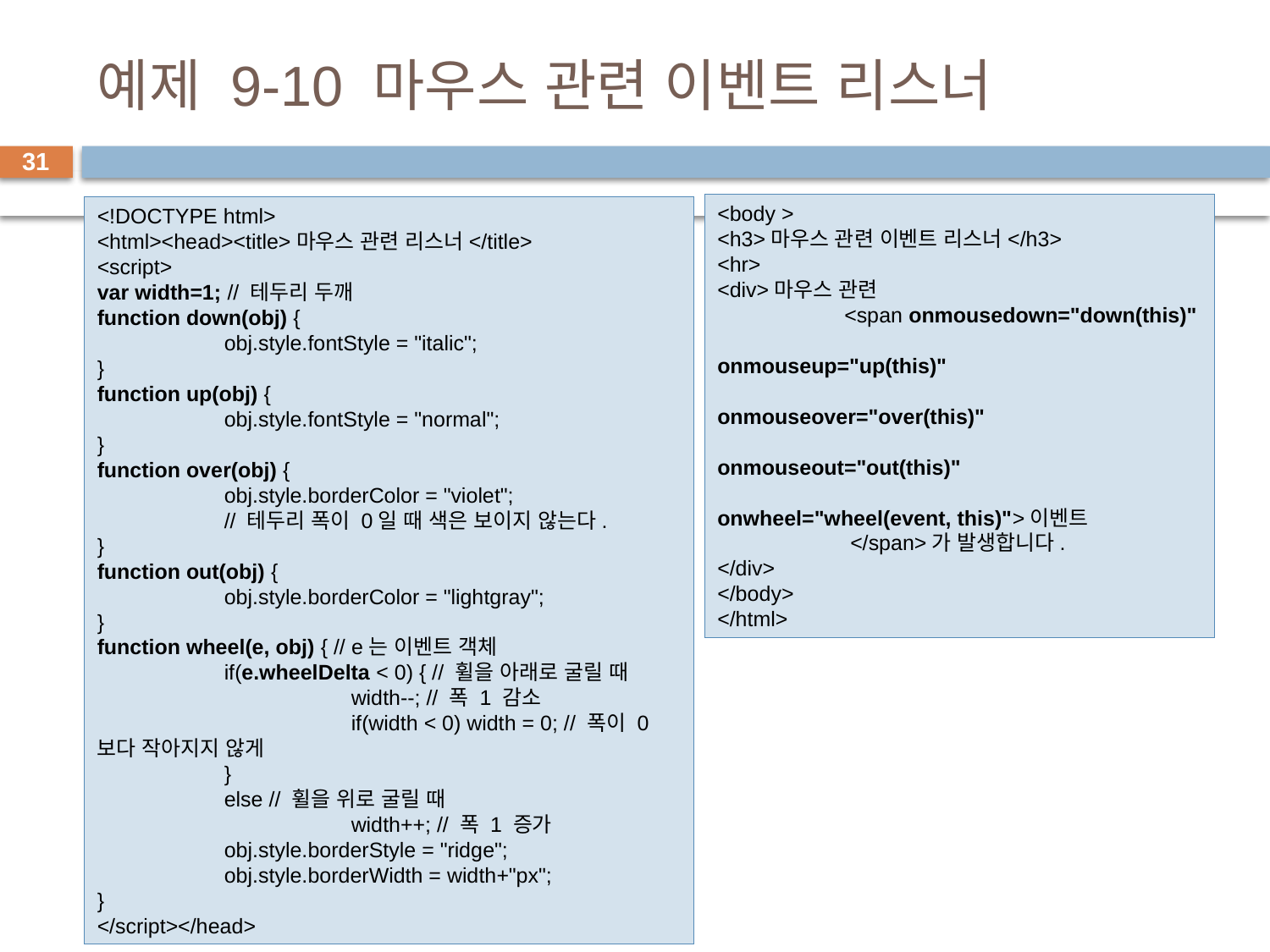

# 예제 9-10 마우스 관련 이벤트 리스너
31
<body >
<h3>마우스 관련 이벤트 리스너</h3>
<hr>
<div>마우스 관련
	<span onmousedown="down(this)"
			  onmouseup="up(this)"
			  onmouseover="over(this)"
			  onmouseout="out(this)"
			  onwheel="wheel(event, this)">이벤트
	 </span>가 발생합니다.
</div>
</body>
</html>
<!DOCTYPE html>
<html><head><title>마우스 관련 리스너</title>
<script>
var width=1; // 테두리 두깨
function down(obj) {
	obj.style.fontStyle = "italic";
}
function up(obj) {
	obj.style.fontStyle = "normal";
}
function over(obj) {
	obj.style.borderColor = "violet";
	// 테두리 폭이 0일 때 색은 보이지 않는다.
}
function out(obj) {
	obj.style.borderColor = "lightgray";
}
function wheel(e, obj) { // e는 이벤트 객체
	if(e.wheelDelta < 0) { // 휠을 아래로 굴릴 때
		width--; // 폭 1 감소
		if(width < 0) width = 0; // 폭이 0보다 작아지지 않게
	}
	else // 휠을 위로 굴릴 때
		width++; // 폭 1 증가
	obj.style.borderStyle = "ridge";
	obj.style.borderWidth = width+"px";
}
</script></head>